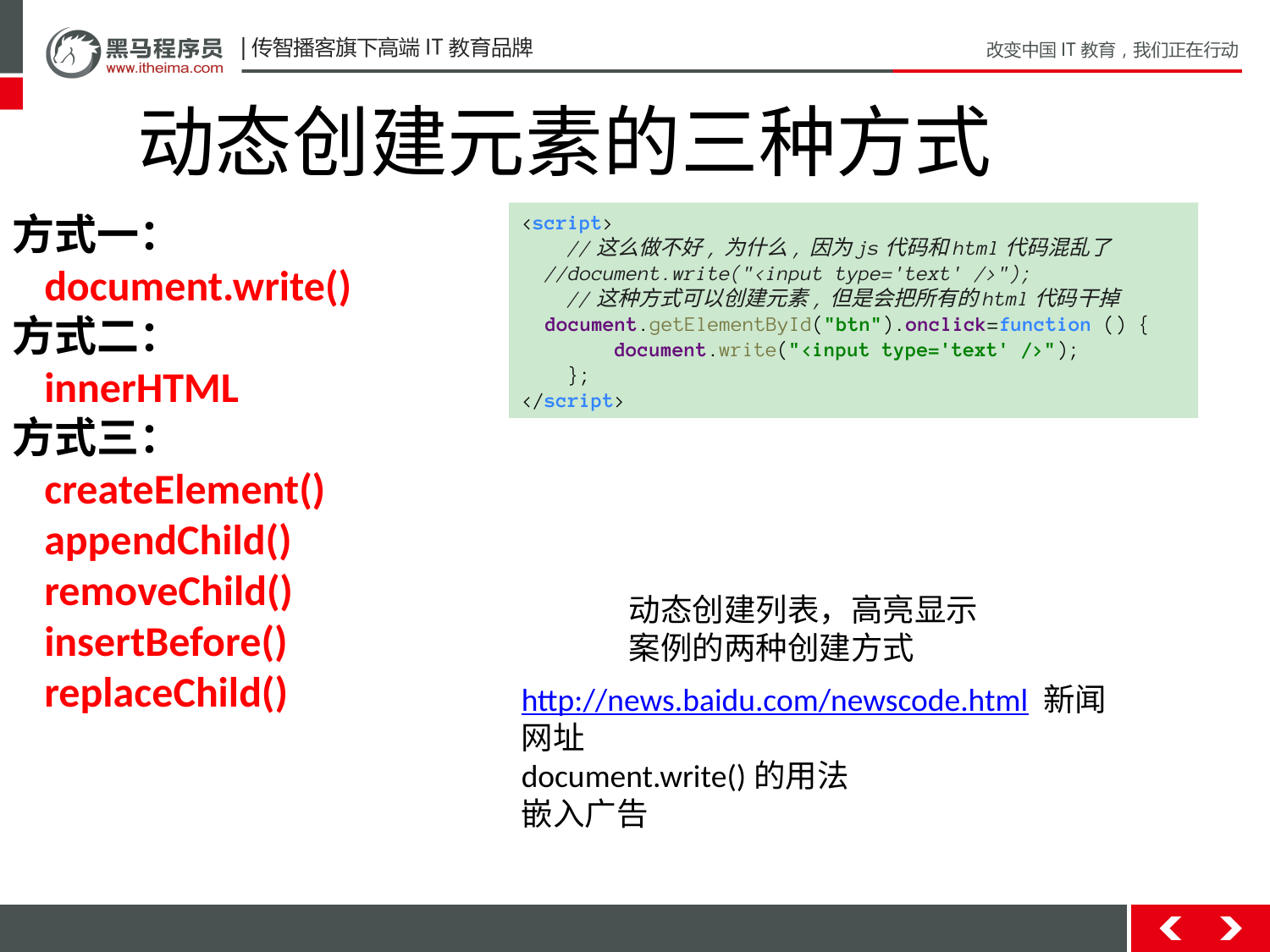

动态创建元素的三种方式
方式一：
document.write()
方式二：
innerHTML
方式三：
createElement()
appendChild()
removeChild()
insertBefore()
replaceChild()

<script>
    //这么做不好,为什么,因为js代码和html代码混乱了
    //document.write("<input type='text' />");
    //这种方式可以创建元素,但是会把所有的html代码干掉
    document.getElementById("btn").onclick=function () {
        document.write("<input type='text' />");
    };
</script>
动态创建列表，高亮显示
案例的两种创建方式
http://news.baidu.com/newscode.html 新闻网址
document.write()的用法
嵌入广告